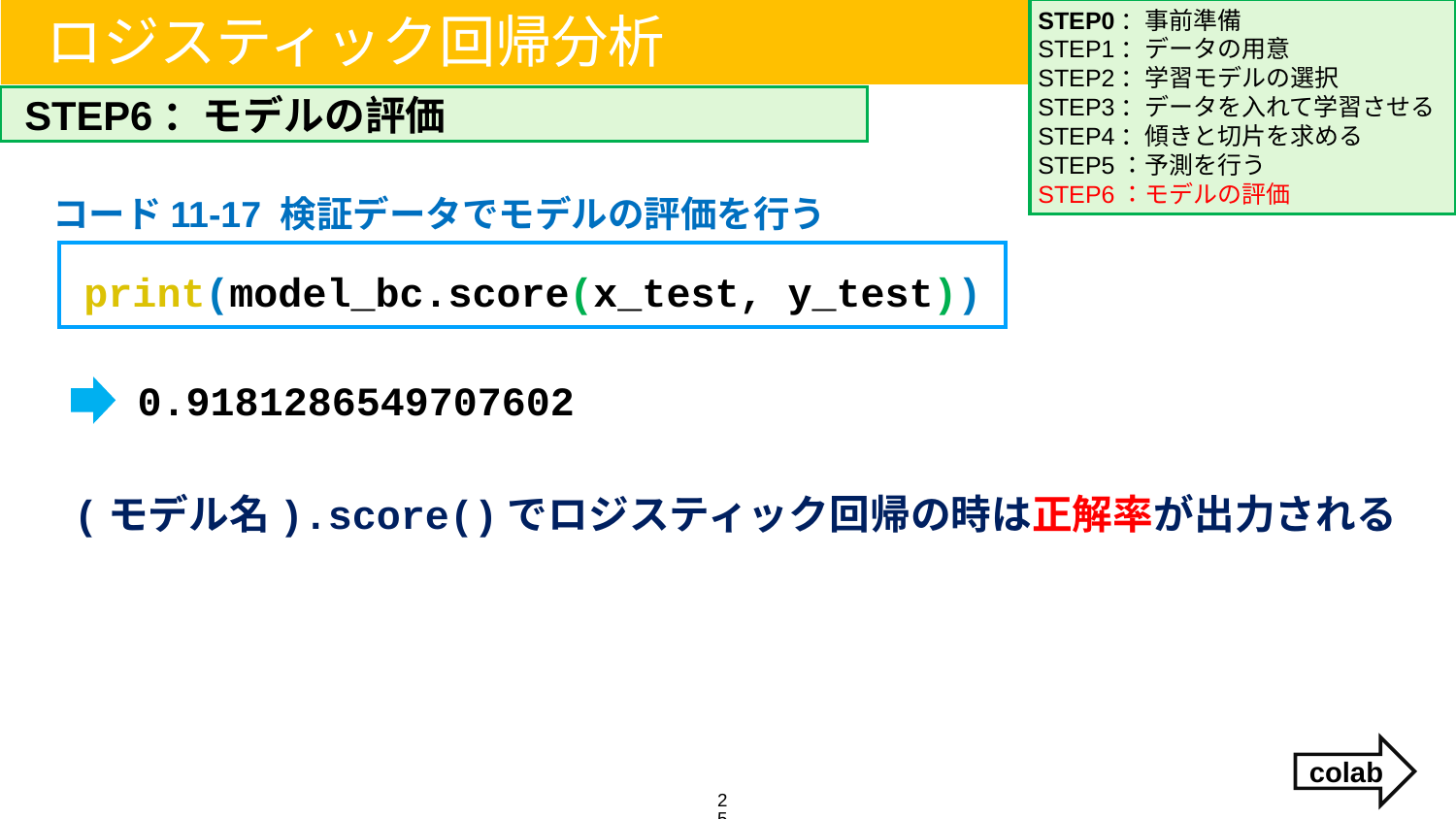

STEP0：事前準備
STEP1：データの用意
STEP2：学習モデルの選択
STEP3：データを入れて学習させる
STEP4：傾きと切片を求める
STEP5：予測を行う
STEP6：モデルの評価

ロジスティック回帰分析
STEP6：モデルの評価
コード11-17 検証データでモデルの評価を行う
print(model_bc.score(x_test, y_test))
0.9181286549707602

(モデル名).score()でロジスティック回帰の時は正解率が出力される
colab
25